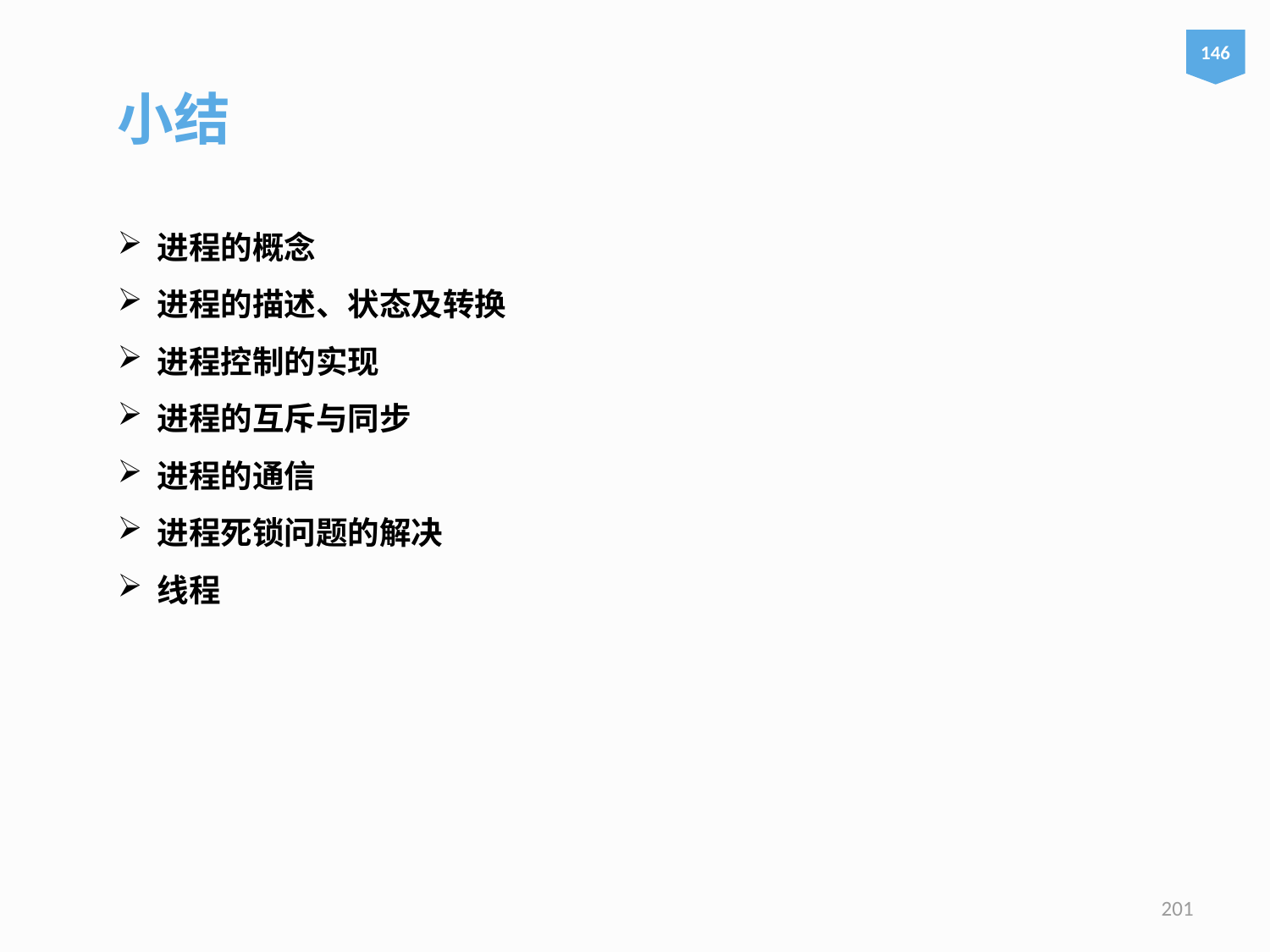

146
小结

进程的概念
进程的描述、状态及转换
进程控制的实现
进程的互斥与同步
进程的通信
进程死锁问题的解决
线程

201